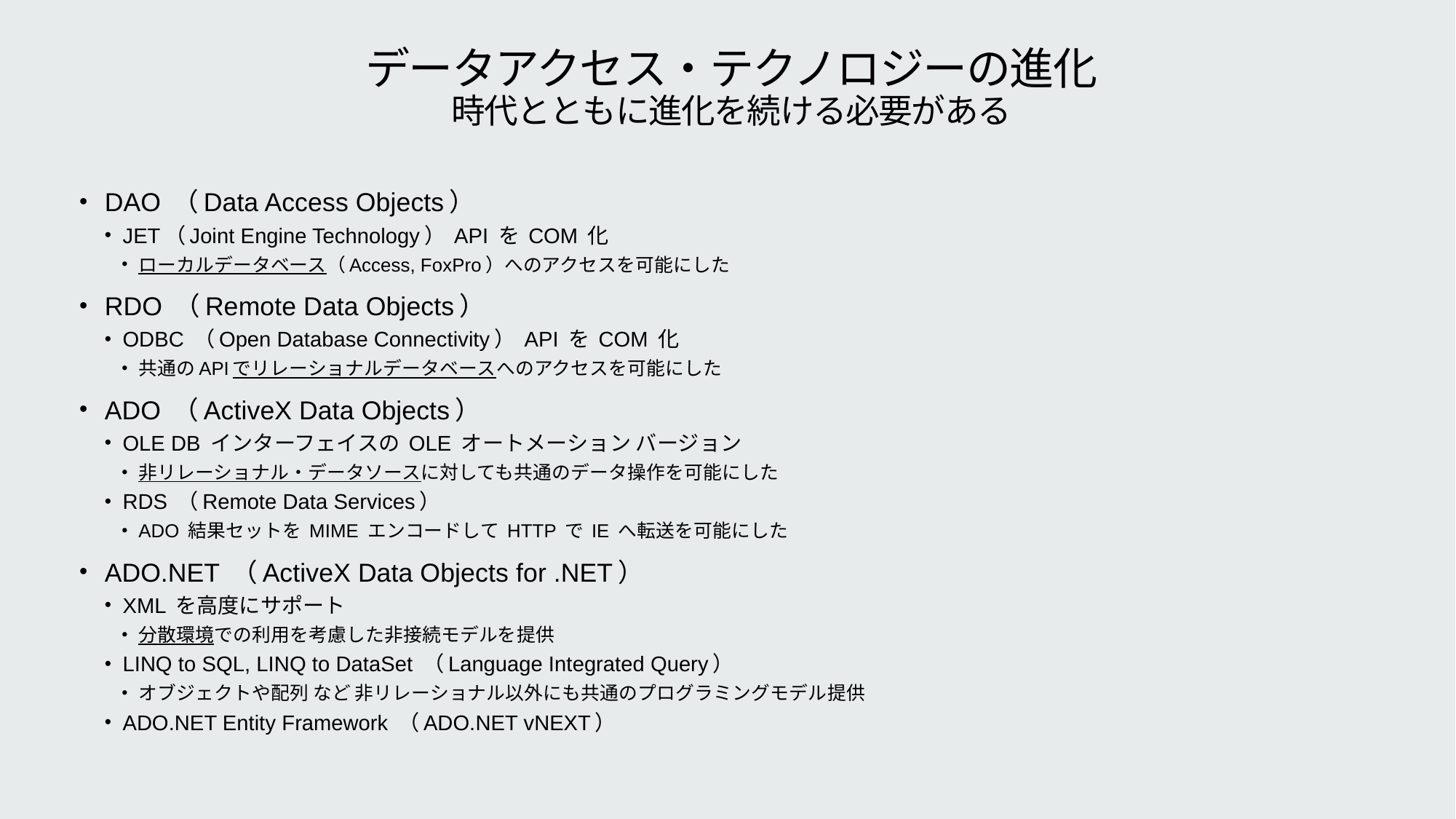

# データアクセス・テクノロジーの進化 時代とともに進化を続ける必要がある
DAO （Data Access Objects）
JET（Joint Engine Technology） API を COM 化
ローカルデータベース（Access, FoxPro）へのアクセスを可能にした
RDO （Remote Data Objects）
ODBC （Open Database Connectivity） API を COM 化
共通のAPIでリレーショナルデータベースへのアクセスを可能にした
ADO （ActiveX Data Objects）
OLE DB インターフェイスの OLE オートメーション バージョン
非リレーショナル・データソースに対しても共通のデータ操作を可能にした
RDS （Remote Data Services）
ADO 結果セットを MIME エンコードして HTTP で IE へ転送を可能にした
ADO.NET （ActiveX Data Objects for .NET）
XML を高度にサポート
分散環境での利用を考慮した非接続モデルを提供
LINQ to SQL, LINQ to DataSet （Language Integrated Query）
オブジェクトや配列 など 非リレーショナル以外にも共通のプログラミングモデル提供
ADO.NET Entity Framework （ADO.NET vNEXT）